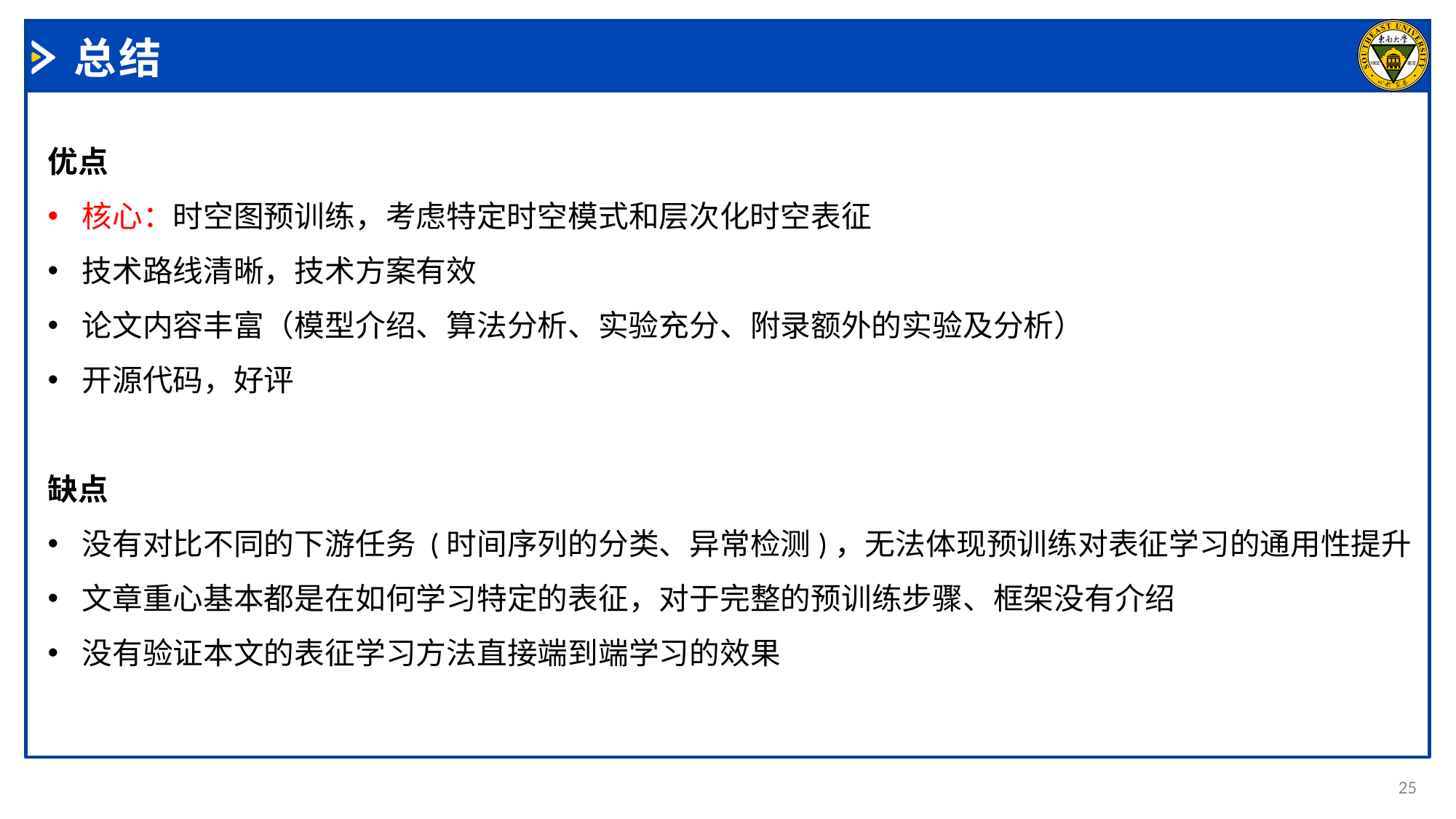

# 总结
优点
核心：时空图预训练，考虑特定时空模式和层次化时空表征
技术路线清晰，技术方案有效
论文内容丰富（模型介绍、算法分析、实验充分、附录额外的实验及分析）
开源代码，好评

缺点
没有对比不同的下游任务 (时间序列的分类、异常检测)，无法体现预训练对表征学习的通用性提升
文章重心基本都是在如何学习特定的表征，对于完整的预训练步骤、框架没有介绍
没有验证本文的表征学习方法直接端到端学习的效果
25